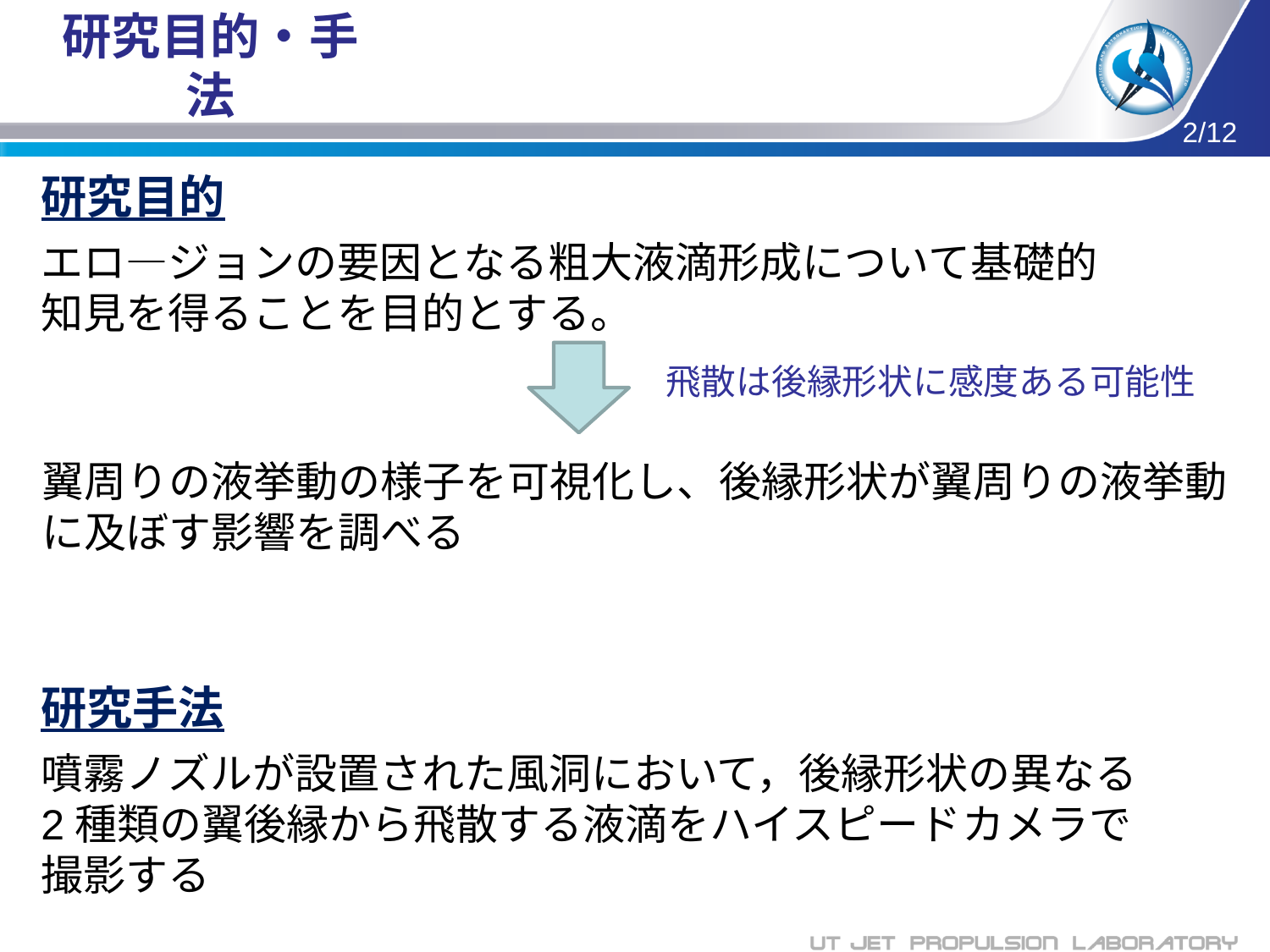

# 研究目的・手法
2/12
研究目的

エロ―ジョンの要因となる粗大液滴形成について基礎的知見を得ることを目的とする。

飛散は後縁形状に感度ある可能性
翼周りの液挙動の様子を可視化し、後縁形状が翼周りの液挙動に及ぼす影響を調べる
研究手法

噴霧ノズルが設置された風洞において，後縁形状の異なる2種類の翼後縁から飛散する液滴をハイスピードカメラで撮影する